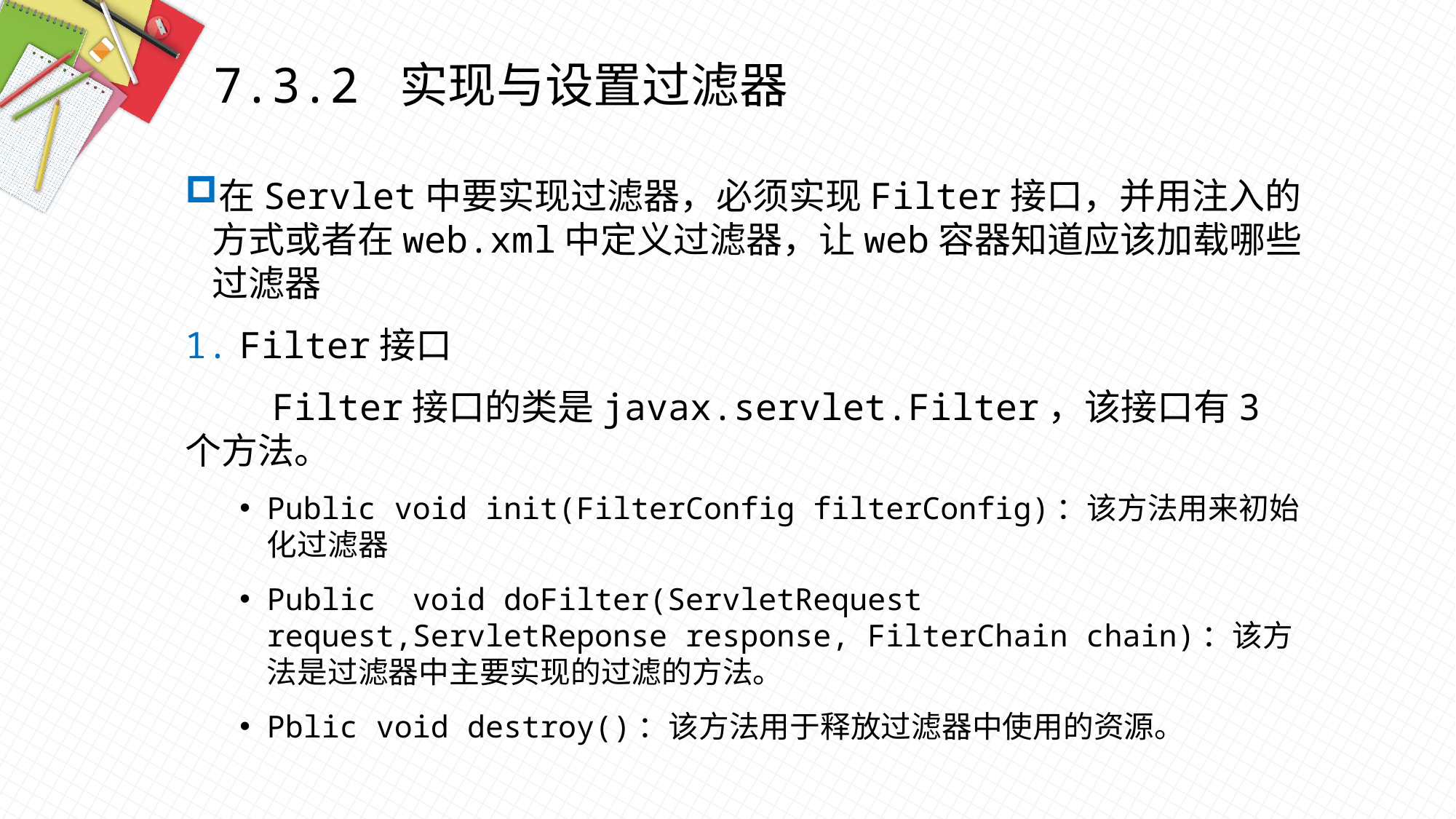

7.3.2 实现与设置过滤器
在Servlet中要实现过滤器，必须实现Filter接口，并用注入的方式或者在web.xml中定义过滤器，让web容器知道应该加载哪些过滤器
Filter接口
    Filter接口的类是javax.servlet.Filter，该接口有3个方法。
Public void init(FilterConfig filterConfig)：该方法用来初始化过滤器
Public  void doFilter(ServletRequest request,ServletReponse response, FilterChain chain)：该方法是过滤器中主要实现的过滤的方法。
Pblic void destroy()：该方法用于释放过滤器中使用的资源。